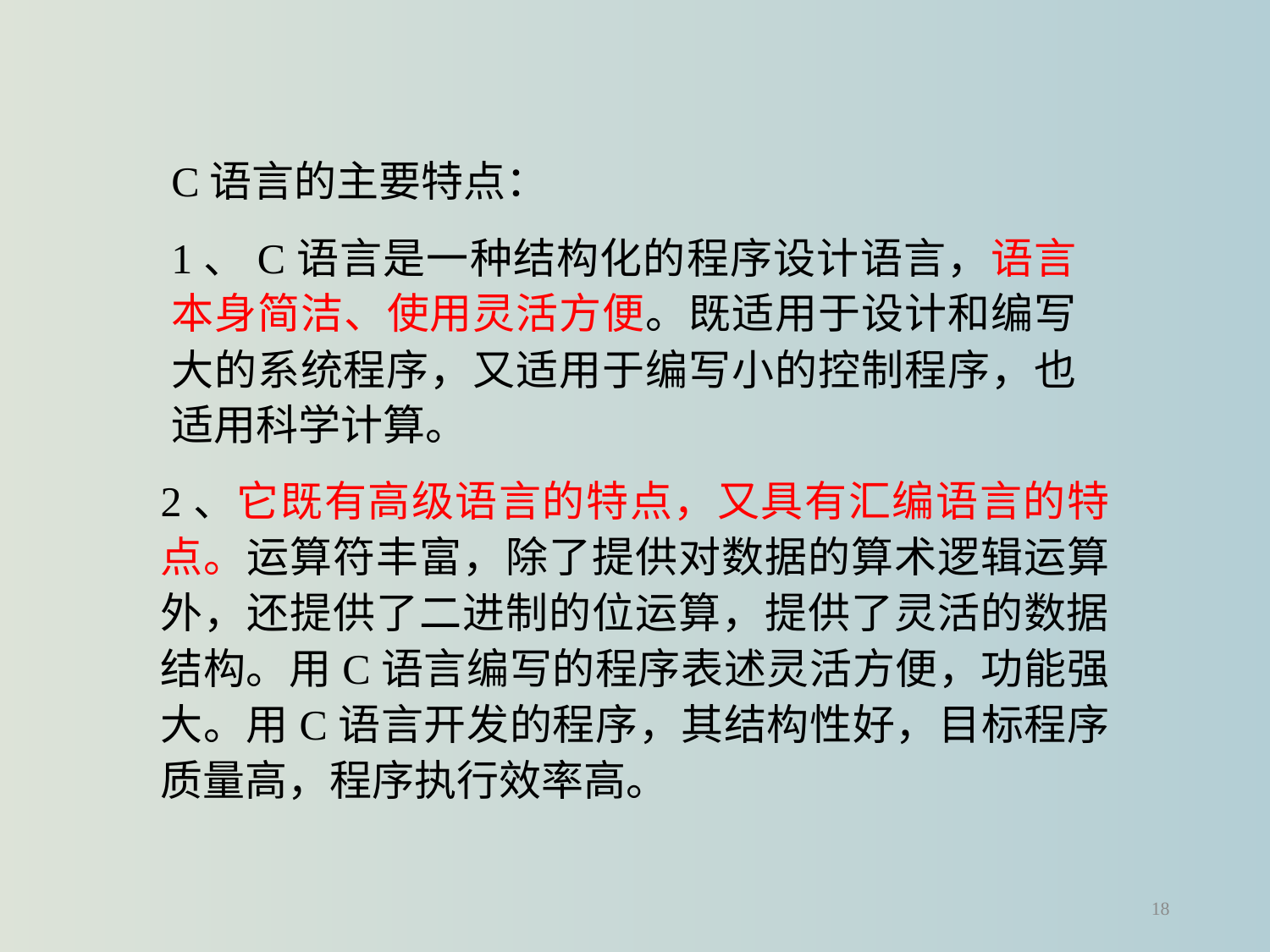

C语言的主要特点：
1、C语言是一种结构化的程序设计语言，语言本身简洁、使用灵活方便。既适用于设计和编写大的系统程序，又适用于编写小的控制程序，也适用科学计算。
2、它既有高级语言的特点，又具有汇编语言的特点。运算符丰富，除了提供对数据的算术逻辑运算外，还提供了二进制的位运算，提供了灵活的数据结构。用C语言编写的程序表述灵活方便，功能强大。用C语言开发的程序，其结构性好，目标程序质量高，程序执行效率高。
18